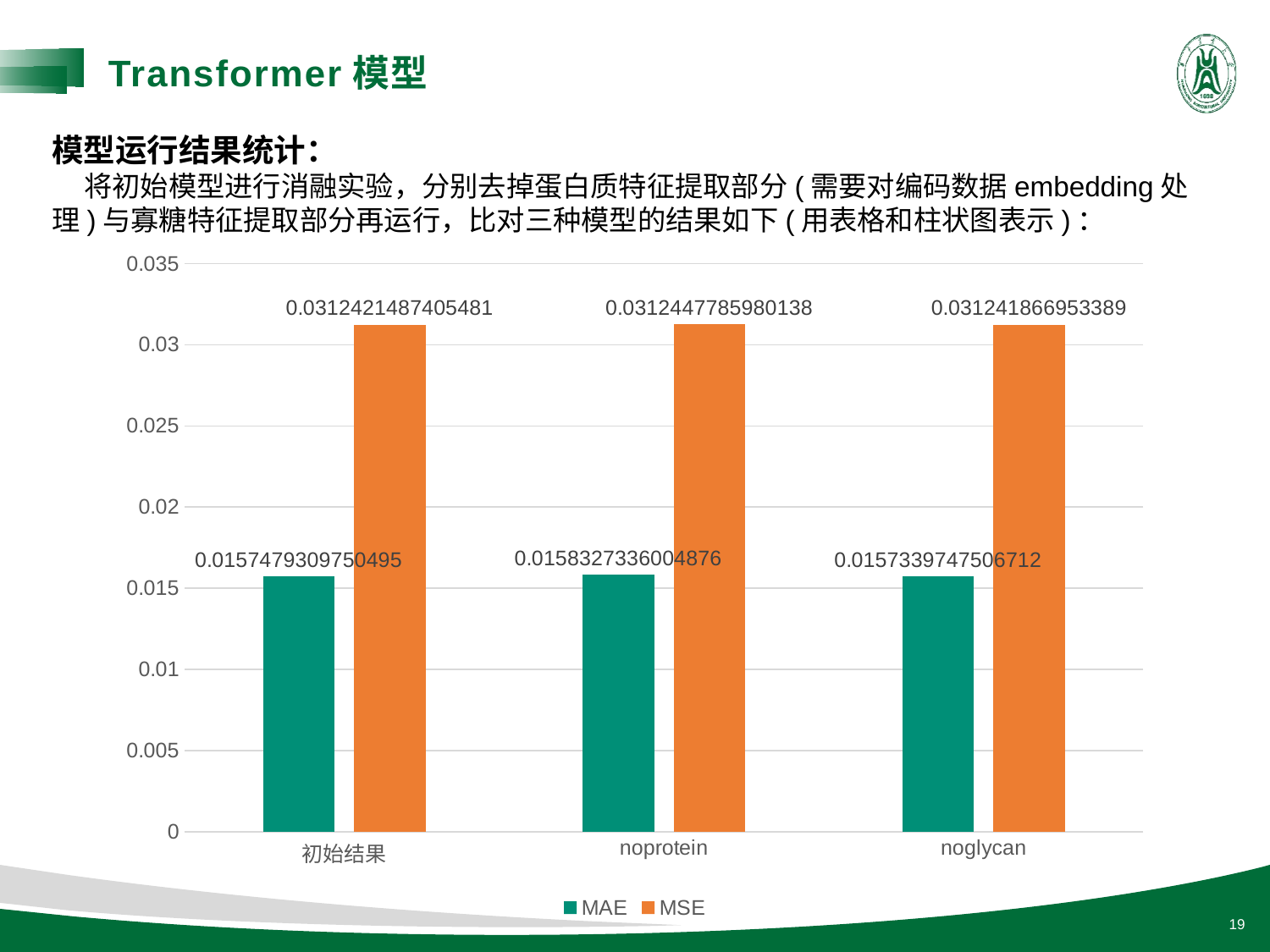

Transformer模型
模型运行结果统计：
    将初始模型进行消融实验，分别去掉蛋白质特征提取部分(需要对编码数据embedding处理)与寡糖特征提取部分再运行，比对三种模型的结果如下(用表格和柱状图表示)：

### Chart

| Category | MAE | MSE |
|---|---|---|
| 初始结果 | 0.0157479309750495 | 0.0312421487405481 |
| noprotein | 0.0158327336004876 | 0.0312447785980138 |
| noglycan | 0.0157339747506712 | 0.031241866953389 |
19